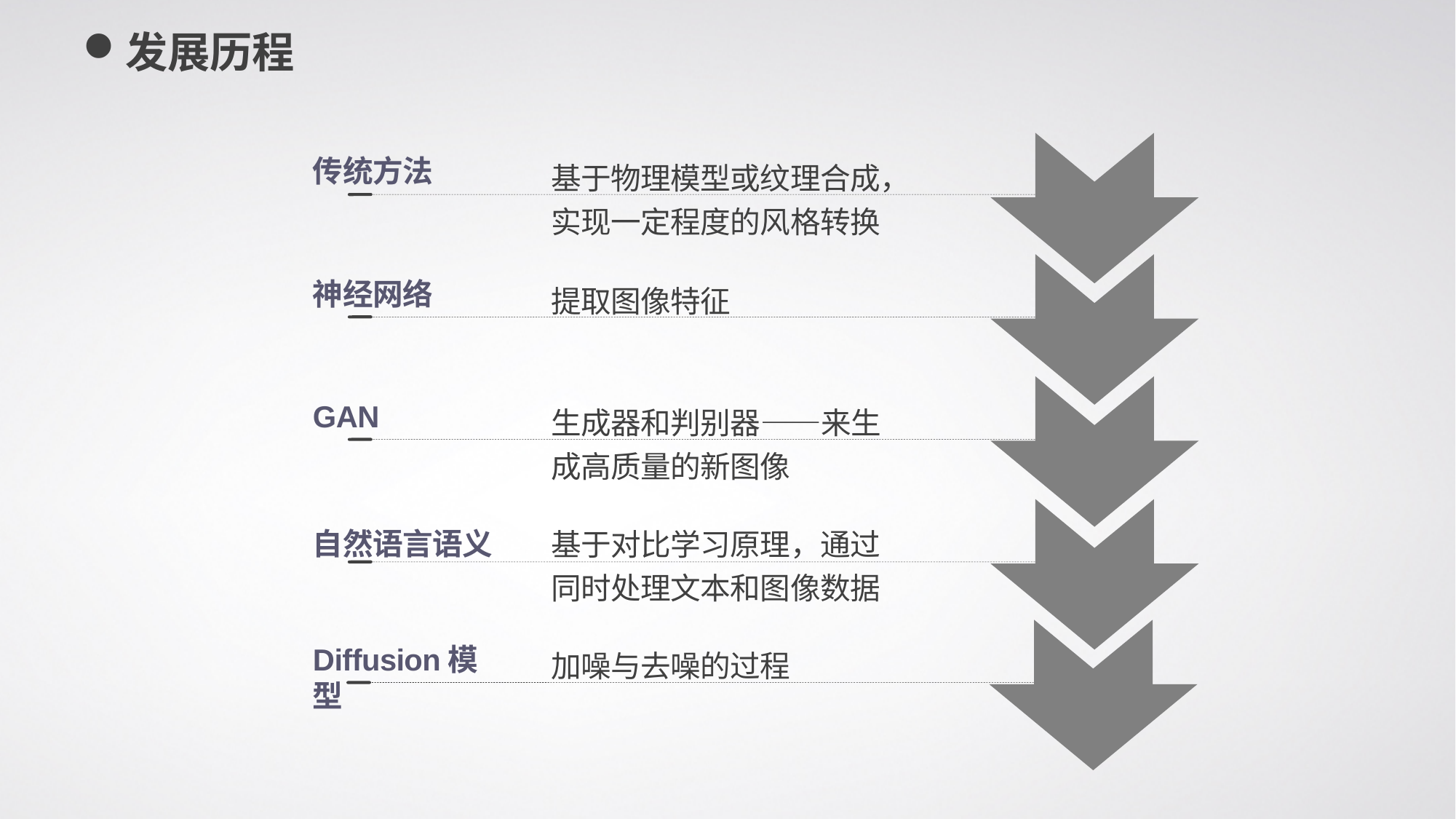

发展历程

基于物理模型或纹理合成，
实现一定程度的风格转换
传统方法

神经网络
提取图像特征

生成器和判别器——来生成高质量的新图像
GAN

基于对比学习原理，通过同时处理文本和图像数据
自然语言语义

加噪与去噪的过程
Diffusion模型